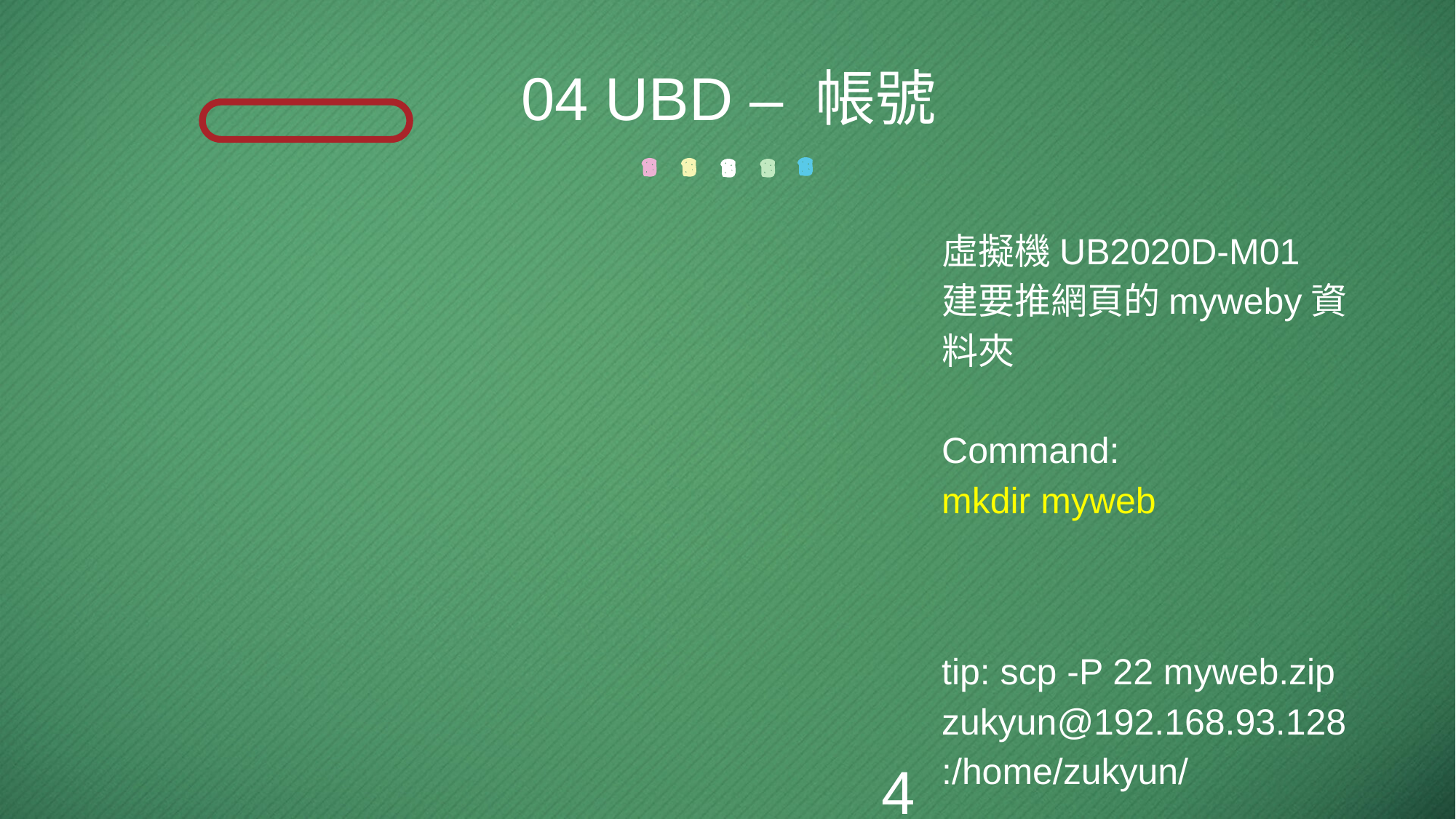

04 UBD – 帳號

虛擬機UB2020D-M01
建要推網頁的myweby資料夾

Command:
mkdir myweb
tip: scp -P 22 myweb.zip zukyun@192.168.93.128:/home/zukyun/
4